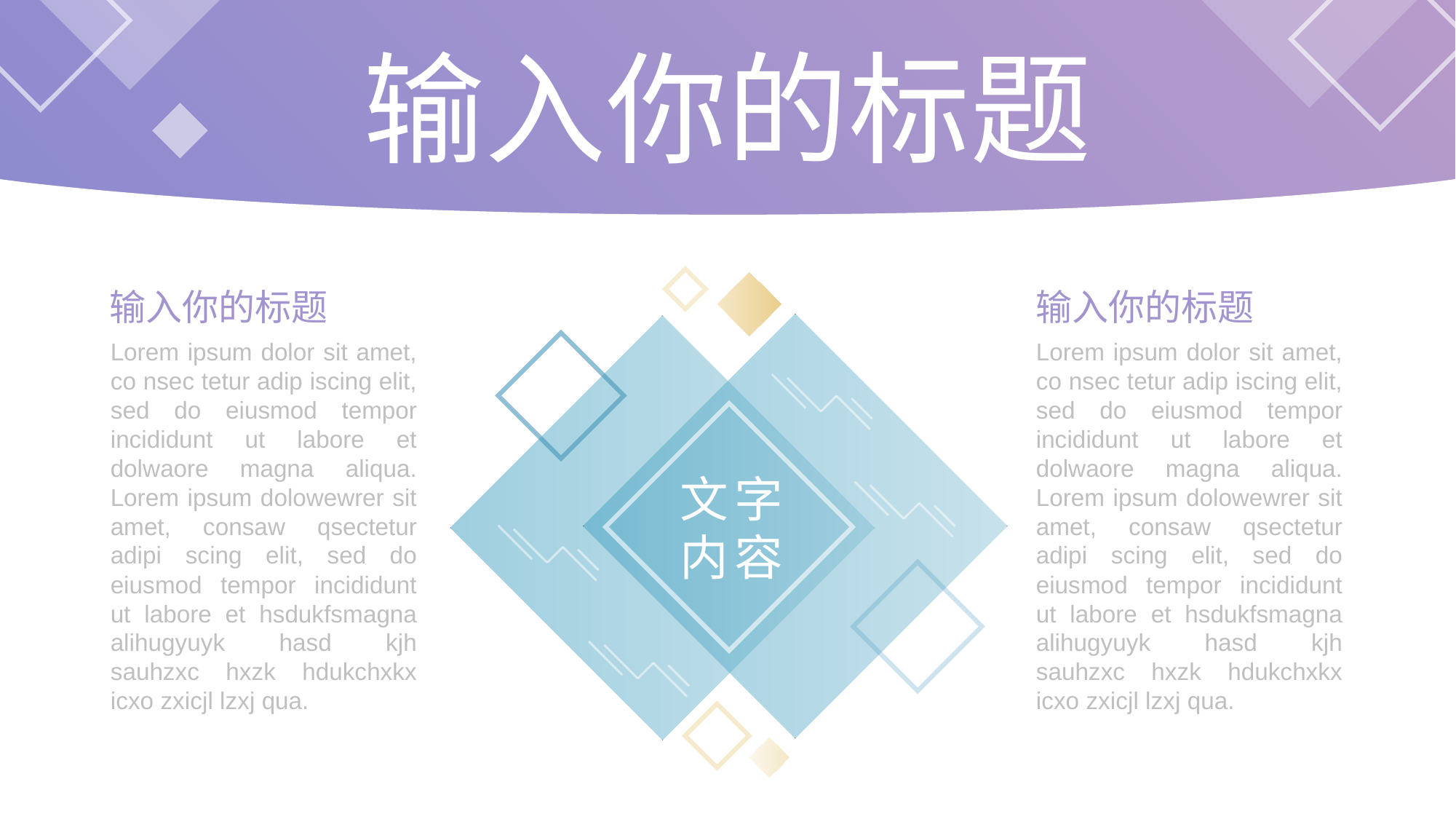

输入你的标题

输入你的标题
输入你的标题
Lorem ipsum dolor sit amet, co nsec tetur adip iscing elit, sed do eiusmod tempor incididunt ut labore et dolwaore magna aliqua. Lorem ipsum dolowewrer sit amet, consaw qsectetur adipi scing elit, sed do eiusmod tempor incididunt ut labore et hsdukfsmagna alihugyuyk hasd kjh sauhzxc hxzk hdukchxkx icxo zxicjl lzxj qua.

Lorem ipsum dolor sit amet, co nsec tetur adip iscing elit, sed do eiusmod tempor incididunt ut labore et dolwaore magna aliqua. Lorem ipsum dolowewrer sit amet, consaw qsectetur adipi scing elit, sed do eiusmod tempor incididunt ut labore et hsdukfsmagna alihugyuyk hasd kjh sauhzxc hxzk hdukchxkx icxo zxicjl lzxj qua.

文字
内容